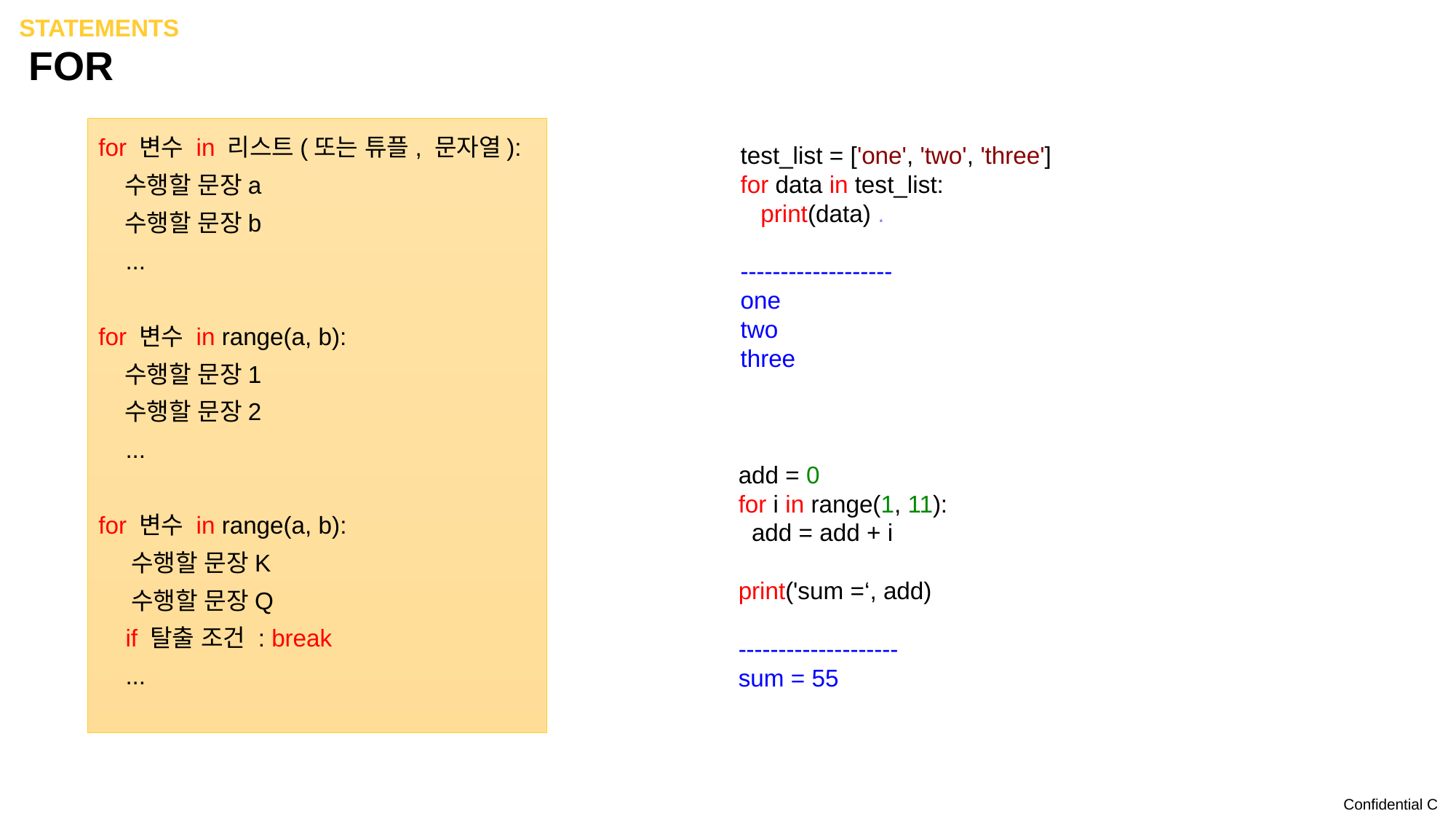

statements
# for
for 변수 in 리스트(또는 튜플, 문자열):
   수행할 문장a
   수행할 문장b
    ...

for 변수 in range(a, b):
   수행할 문장1
   수행할 문장2
    ...

for 변수 in range(a, b):
    수행할 문장K
    수행할 문장Q
    if 탈출 조건 : break
    ...

test_list = ['one', 'two', 'three']
for data in test_list:
   print(data) .

-------------------
one
two
three
add = 0
for i in range(1, 11):
  add = add + i

print('sum =‘, add)

--------------------
sum = 55